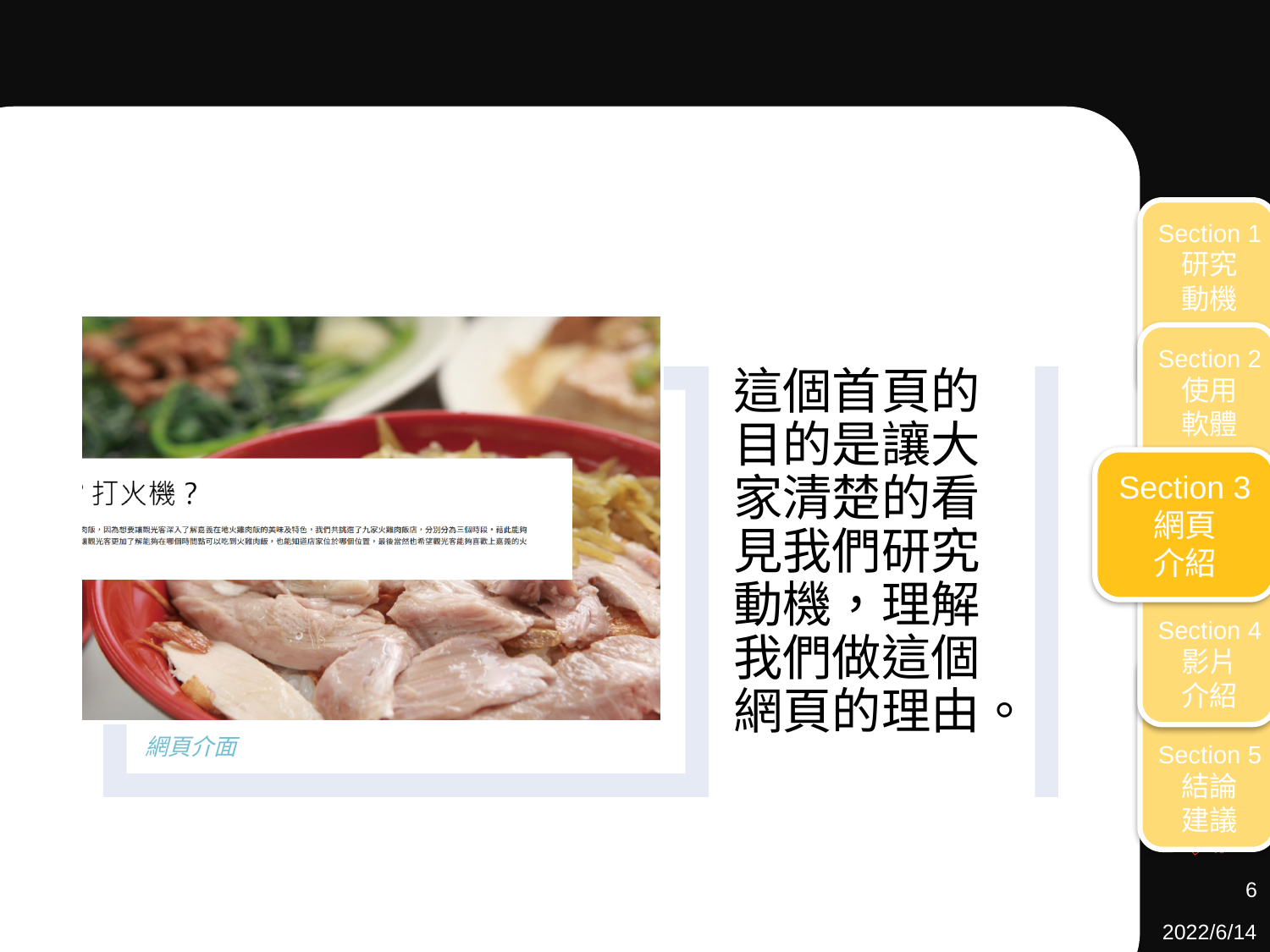

網頁介面
這個首頁的目的是讓大家清楚的看見我們研究動機，理解我們做這個網頁的理由。
6
2022/6/14